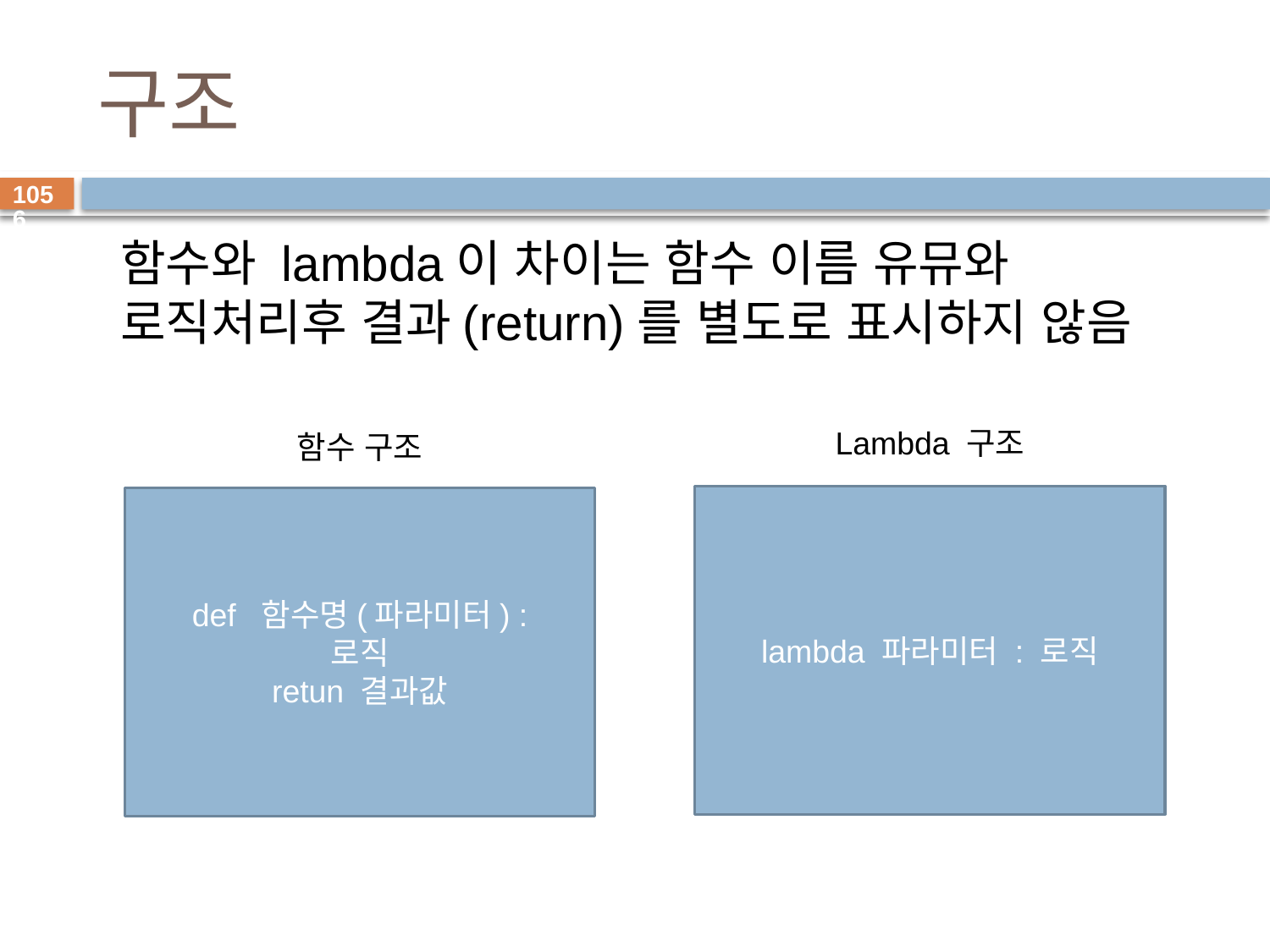

# 구조
1056
함수와 lambda이 차이는 함수 이름 유뮤와 로직처리후 결과(return)를 별도로 표시하지 않음
Lambda 구조
함수 구조
lambda 파라미터 : 로직
def  함수명(파라미터) :
로직
retun 결과값